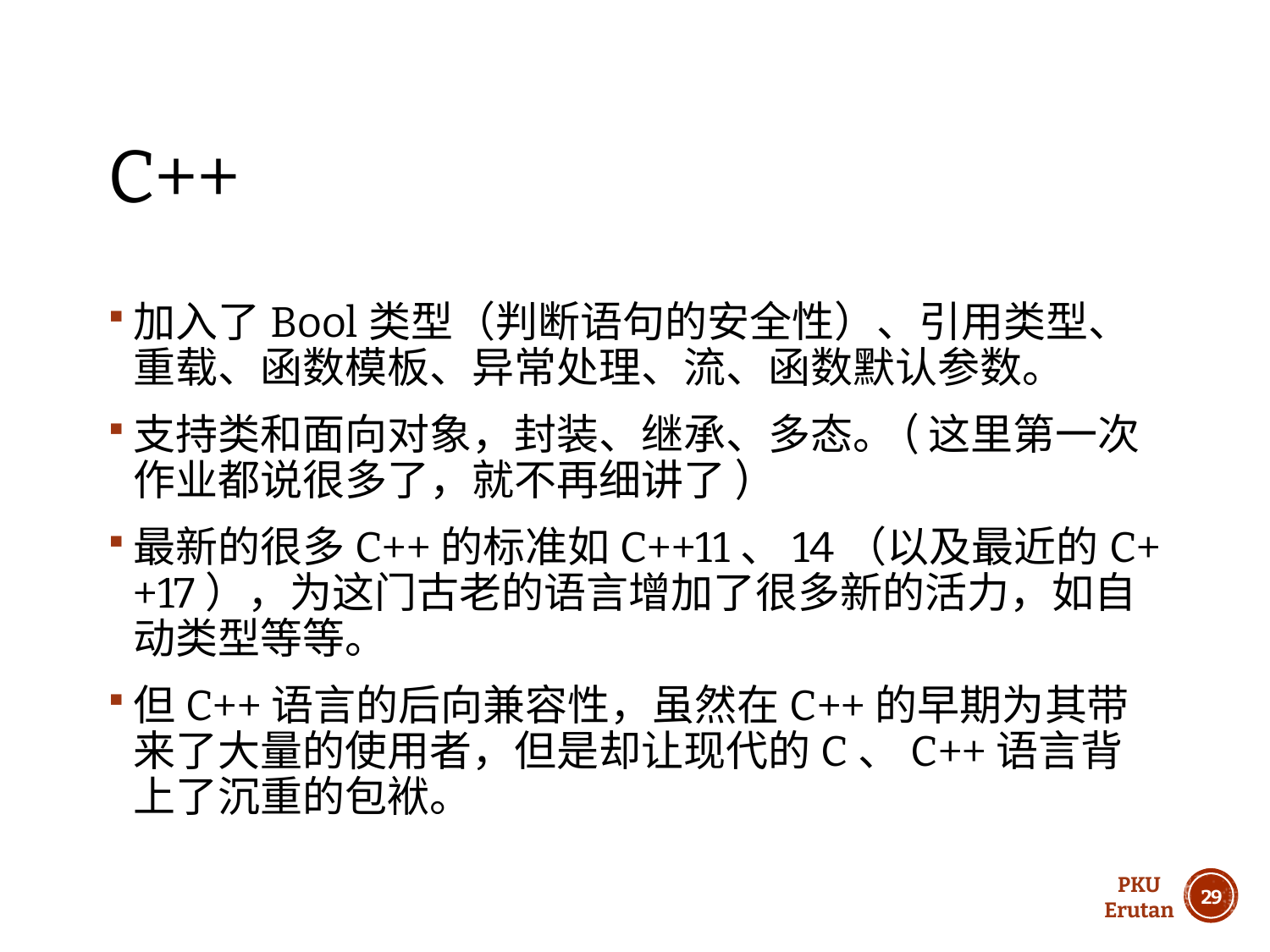

# C++
加入了Bool类型（判断语句的安全性）、引用类型、重载、函数模板、异常处理、流、函数默认参数。
支持类和面向对象，封装、继承、多态。(这里第一次作业都说很多了，就不再细讲了)
最新的很多C++的标准如C++11、14（以及最近的C++17），为这门古老的语言增加了很多新的活力，如自动类型等等。
但C++语言的后向兼容性，虽然在C++的早期为其带来了大量的使用者，但是却让现代的C、C++语言背上了沉重的包袱。

PKU
Erutan
29